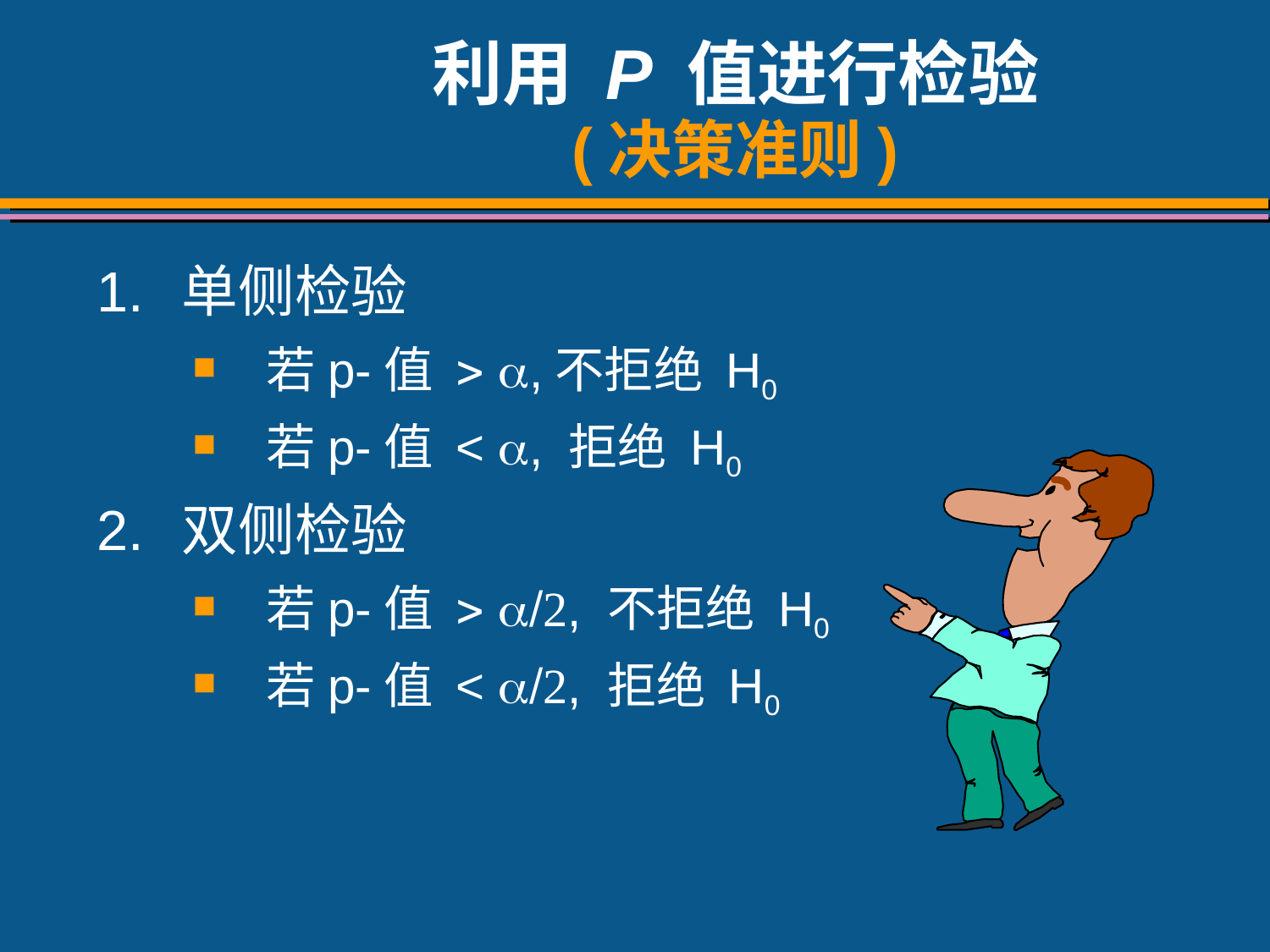

# 利用 P 值进行检验 (决策准则)
单侧检验
若p-值 > α,不拒绝 H0
若p-值 < α, 拒绝 H0
双侧检验
若p-值 > α/2, 不拒绝 H0
若p-值 < α/2, 拒绝 H0